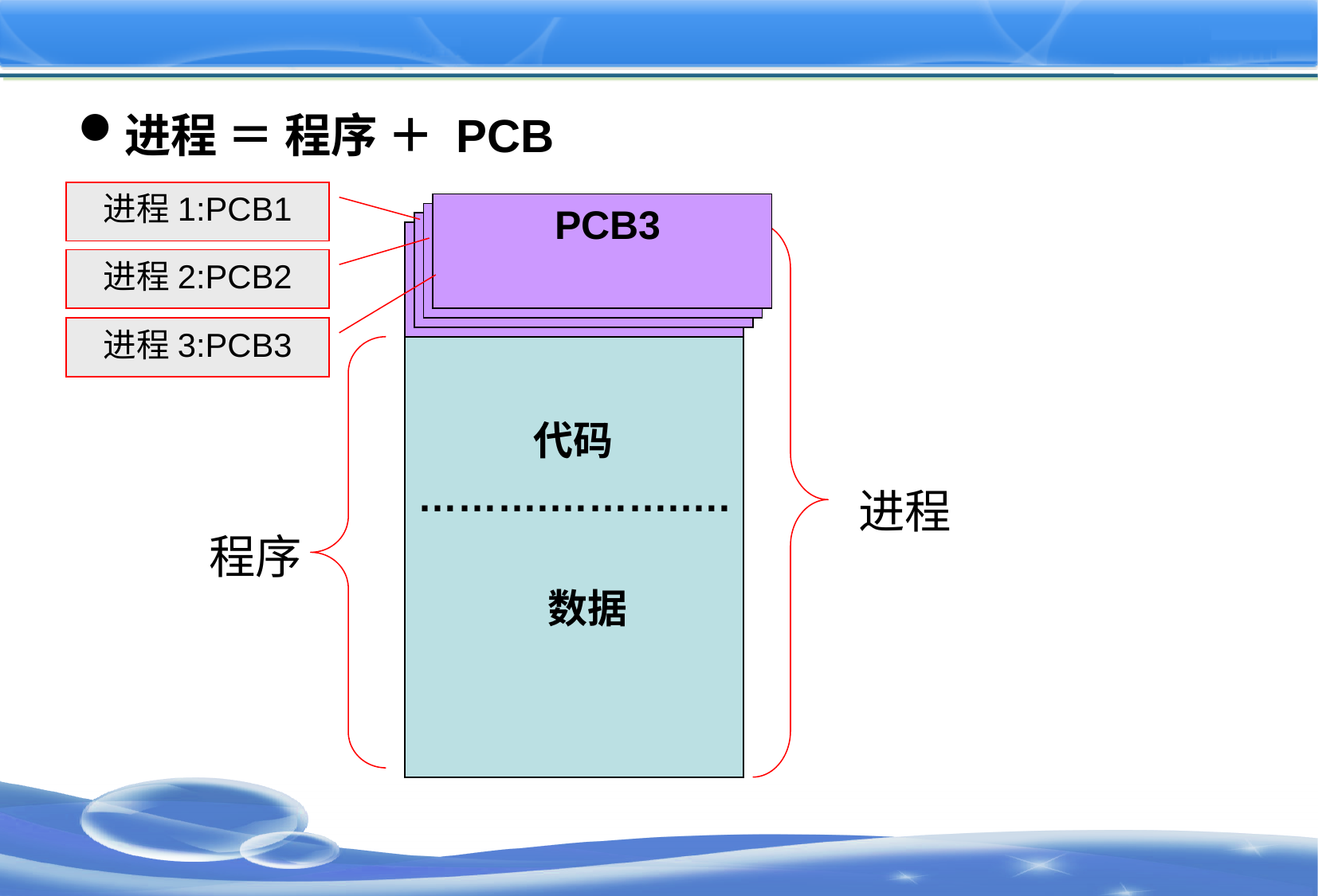

#
进程 ＝ 程序 ＋ PCB

进程1:PCB1
 PCB3
 PCB2
 PCB1
PCB

进程2:PCB2
进程3:PCB3

          代码
……….……….….

  数据

进程
程序